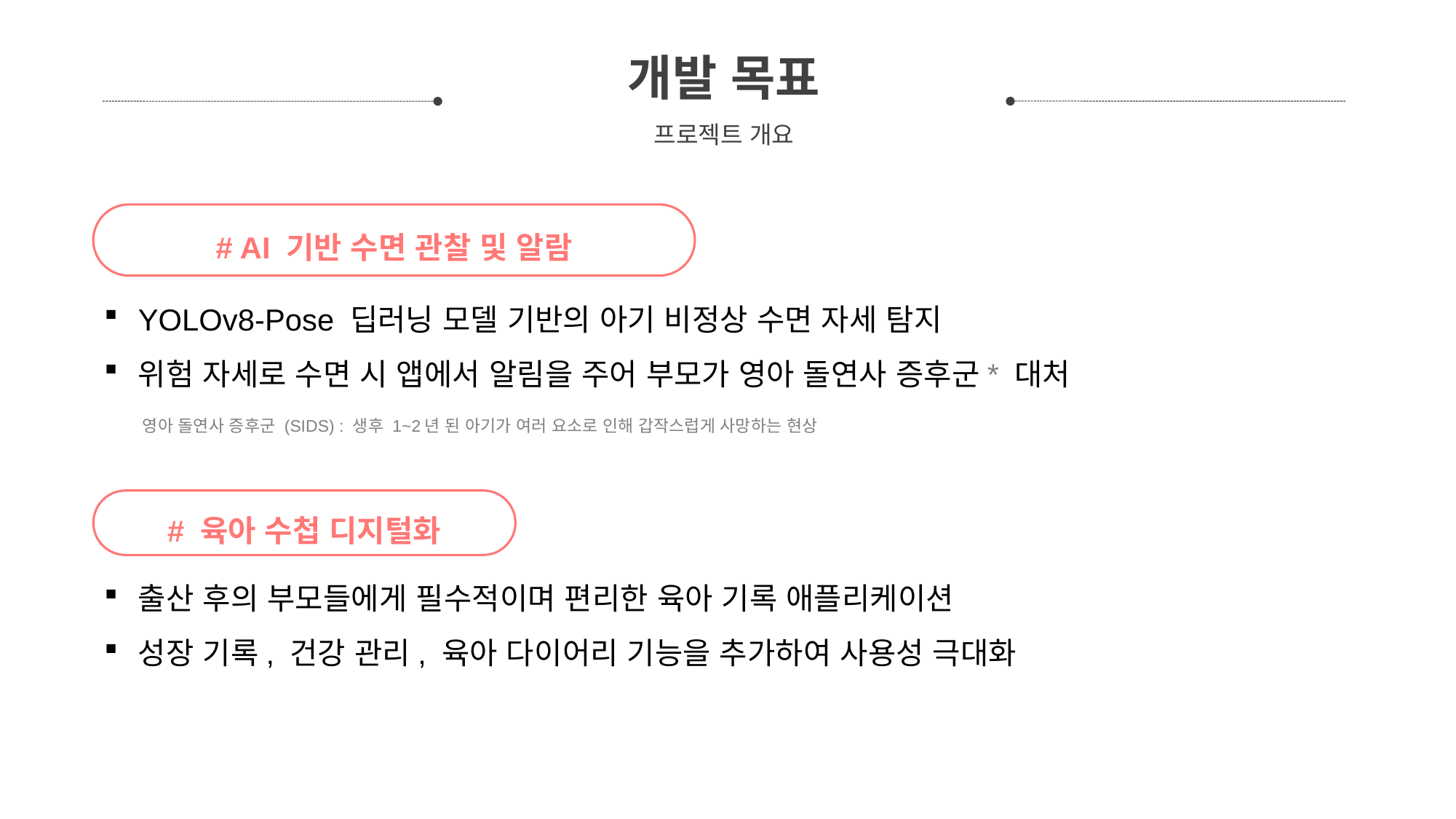

개발 목표
프로젝트 개요
# AI 기반 수면 관찰 및 알람
YOLOv8-Pose 딥러닝 모델 기반의 아기 비정상 수면 자세 탐지
위험 자세로 수면 시 앱에서 알림을 주어 부모가 영아 돌연사 증후군* 대처
영아 돌연사 증후군 (SIDS) : 생후 1~2년 된 아기가 여러 요소로 인해 갑작스럽게 사망하는 현상
# 육아 수첩 디지털화
출산 후의 부모들에게 필수적이며 편리한 육아 기록 애플리케이션
성장 기록, 건강 관리, 육아 다이어리 기능을 추가하여 사용성 극대화